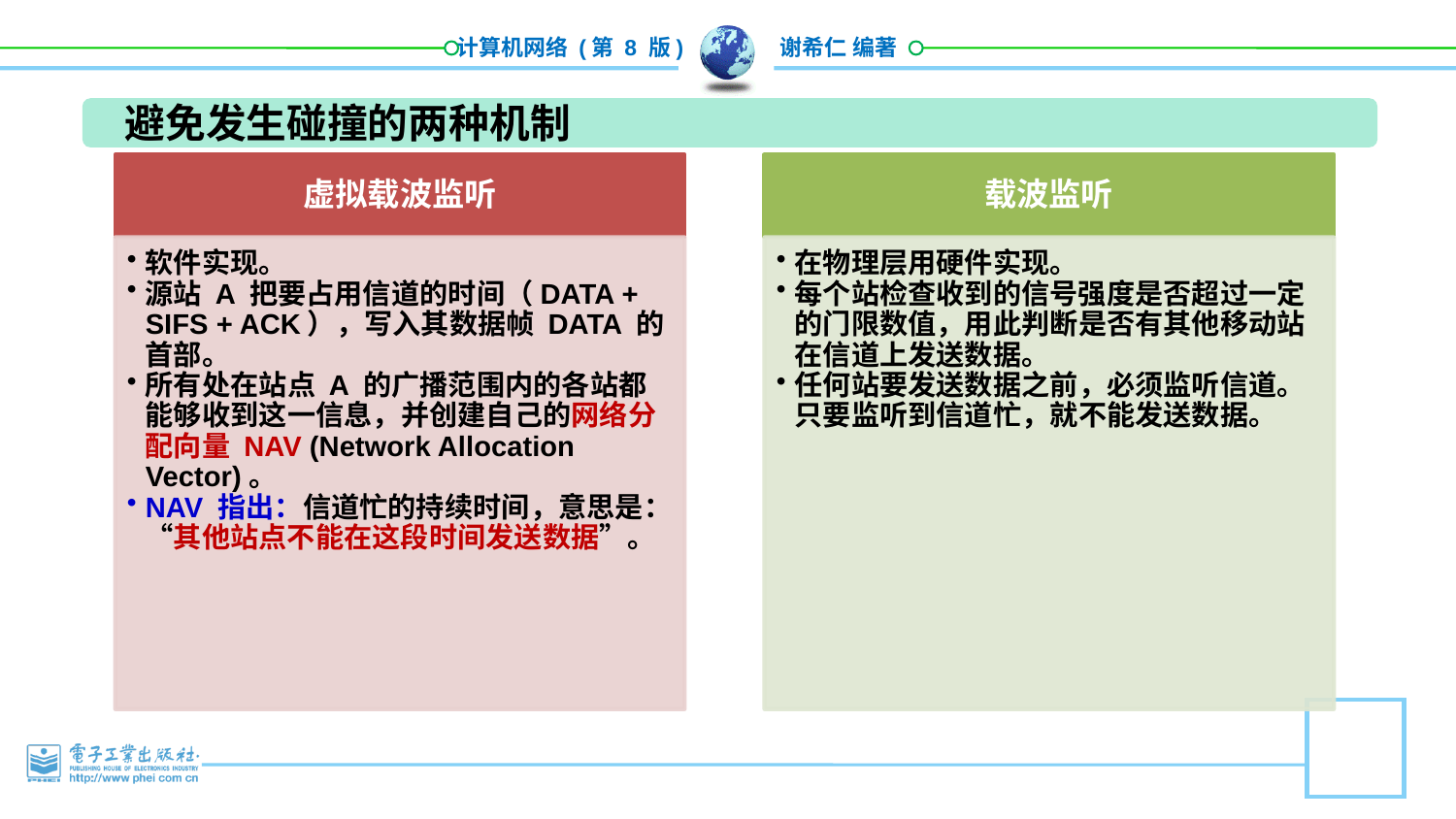

避免发生碰撞的两种机制

虚拟载波监听
软件实现。
源站 A 把要占用信道的时间（DATA + SIFS + ACK），写入其数据帧 DATA 的首部。
所有处在站点 A 的广播范围内的各站都能够收到这一信息，并创建自己的网络分配向量 NAV (Network Allocation Vector)。
NAV 指出：信道忙的持续时间，意思是：“其他站点不能在这段时间发送数据”。
载波监听
在物理层用硬件实现。
每个站检查收到的信号强度是否超过一定的门限数值，用此判断是否有其他移动站在信道上发送数据。
任何站要发送数据之前，必须监听信道。只要监听到信道忙，就不能发送数据。